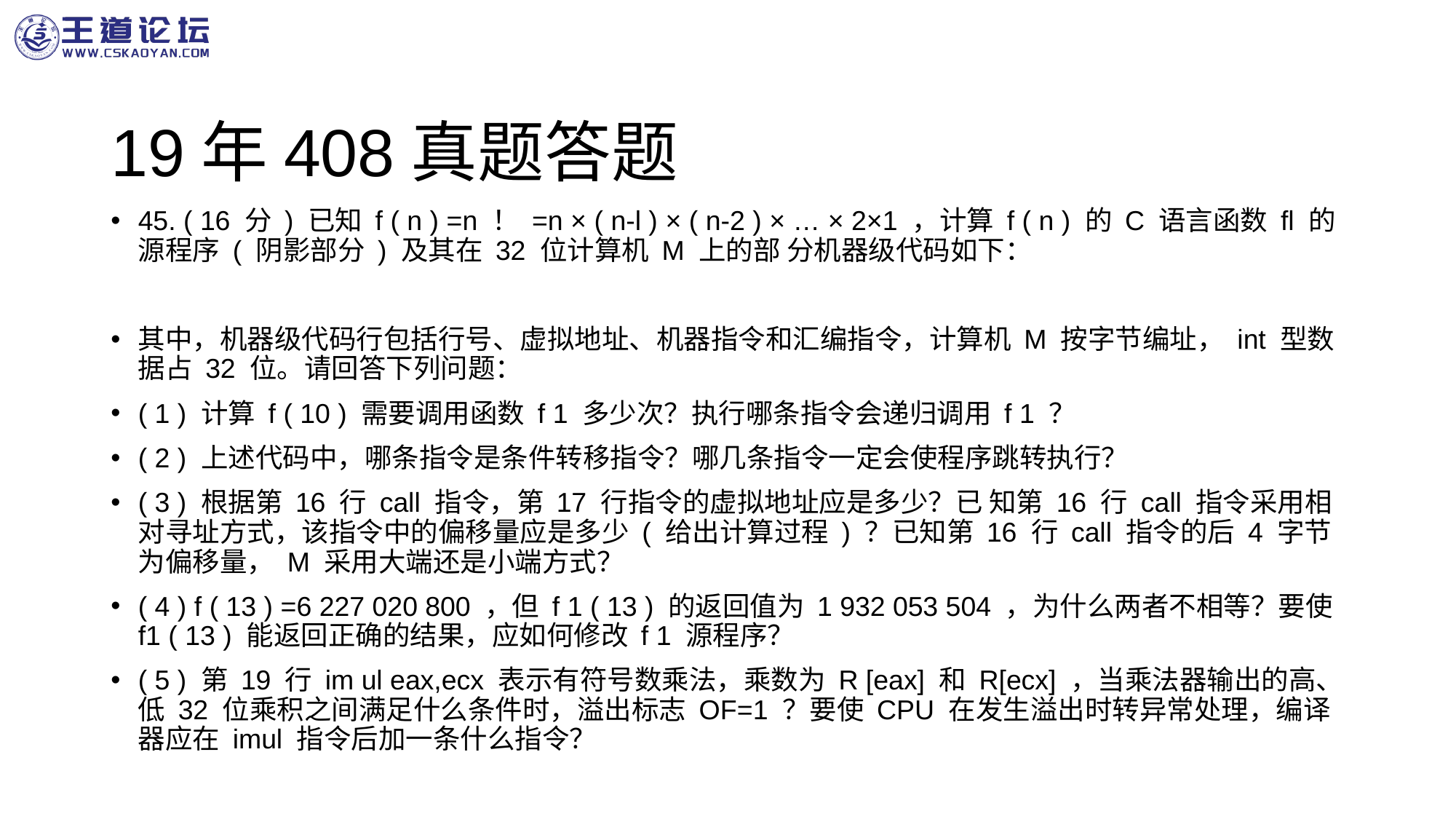

# 19年408真题答题
45. ( 16 分 ) 已知 f ( n ) =n ！ =n × ( n-l ) × ( n-2 ) × … × 2×1 ，计算 f ( n ) 的 C 语言函数 fl 的源程序 ( 阴影部分 ) 及其在 32 位计算机 M 上的部 分机器级代码如下：

其中，机器级代码行包括行号、虚拟地址、机器指令和汇编指令，计算机 M 按字节编址， int 型数据占 32 位。请回答下列问题：
( 1 ) 计算 f ( 10 ) 需要调用函数 f 1 多少次？执行哪条指令会递归调用 f 1 ？
( 2 ) 上述代码中，哪条指令是条件转移指令？哪几条指令一定会使程序跳转执行？
( 3 ) 根据第 16 行 call 指令，第 17 行指令的虚拟地址应是多少？已 知第 16 行 call 指令采用相对寻址方式，该指令中的偏移量应是多少 ( 给出计算过程 ) ？已知第 16 行 call 指令的后 4 字节为偏移量， M 采用大端还是小端方式？
( 4 ) f ( 13 ) =6 227 020 800 ，但 f 1 ( 13 ) 的返回值为 1 932 053 504 ，为什么两者不相等？要使 f1 ( 13 ) 能返回正确的结果，应如何修改 f 1 源程序？
( 5 ) 第 19 行 im ul eax,ecx 表示有符号数乘法，乘数为 R [eax] 和 R[ecx] ，当乘法器输出的高、低 32 位乘积之间满足什么条件时，溢出标志 OF=1 ？要使 CPU 在发生溢出时转异常处理，编译器应在 imul 指令后加一条什么指令？